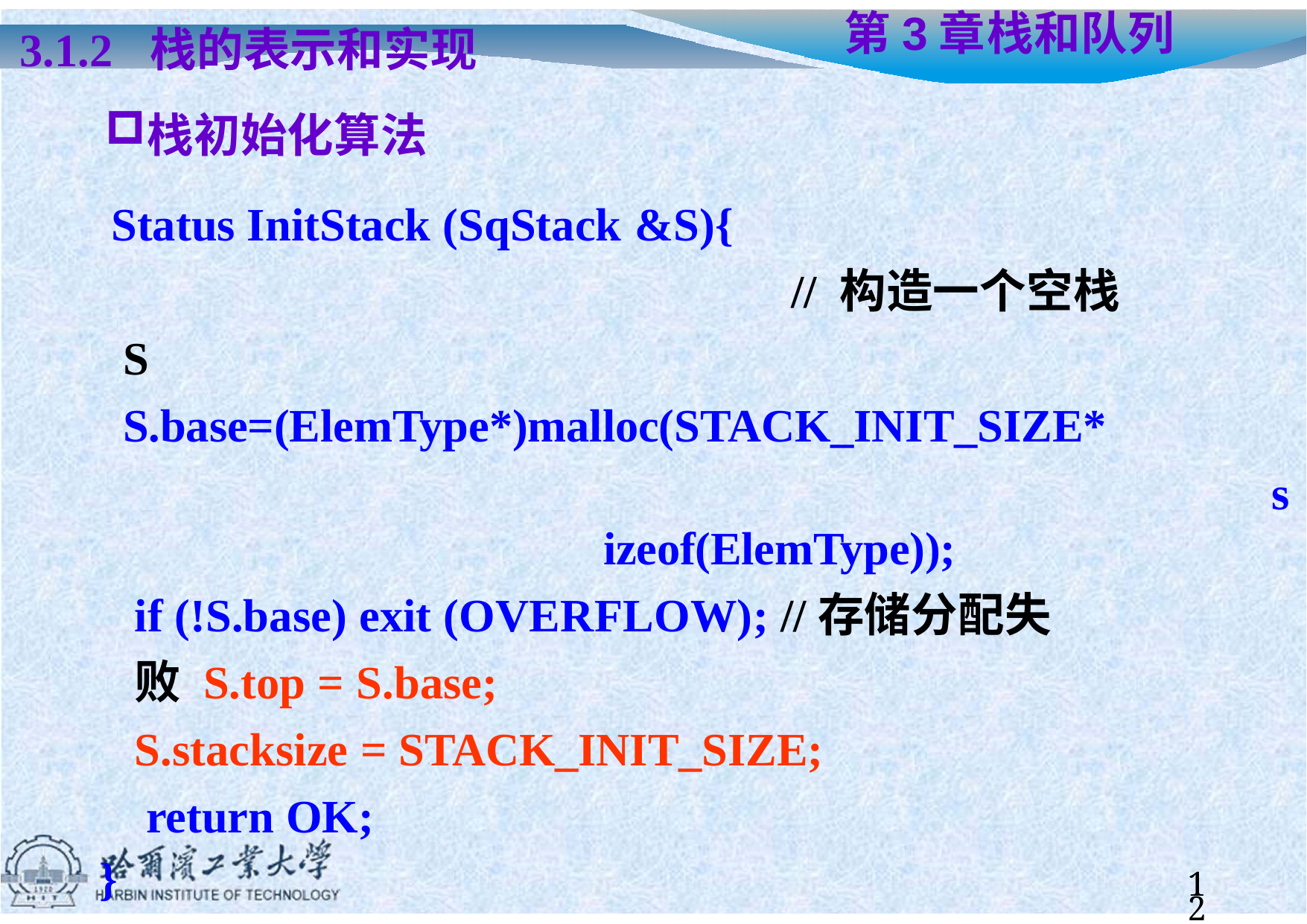

# 第3章	栈和队列

3.1.2	栈的表示和实现
栈初始化算法
Status InitStack (SqStack &S){
// 构造一个空栈S  S.base=(ElemType*)malloc(STACK_INIT_SIZE*
sizeof(ElemType));
if (!S.base) exit (OVERFLOW); //存储分配失败 S.top = S.base;
S.stacksize = STACK_INIT_SIZE;  return OK;
}

12